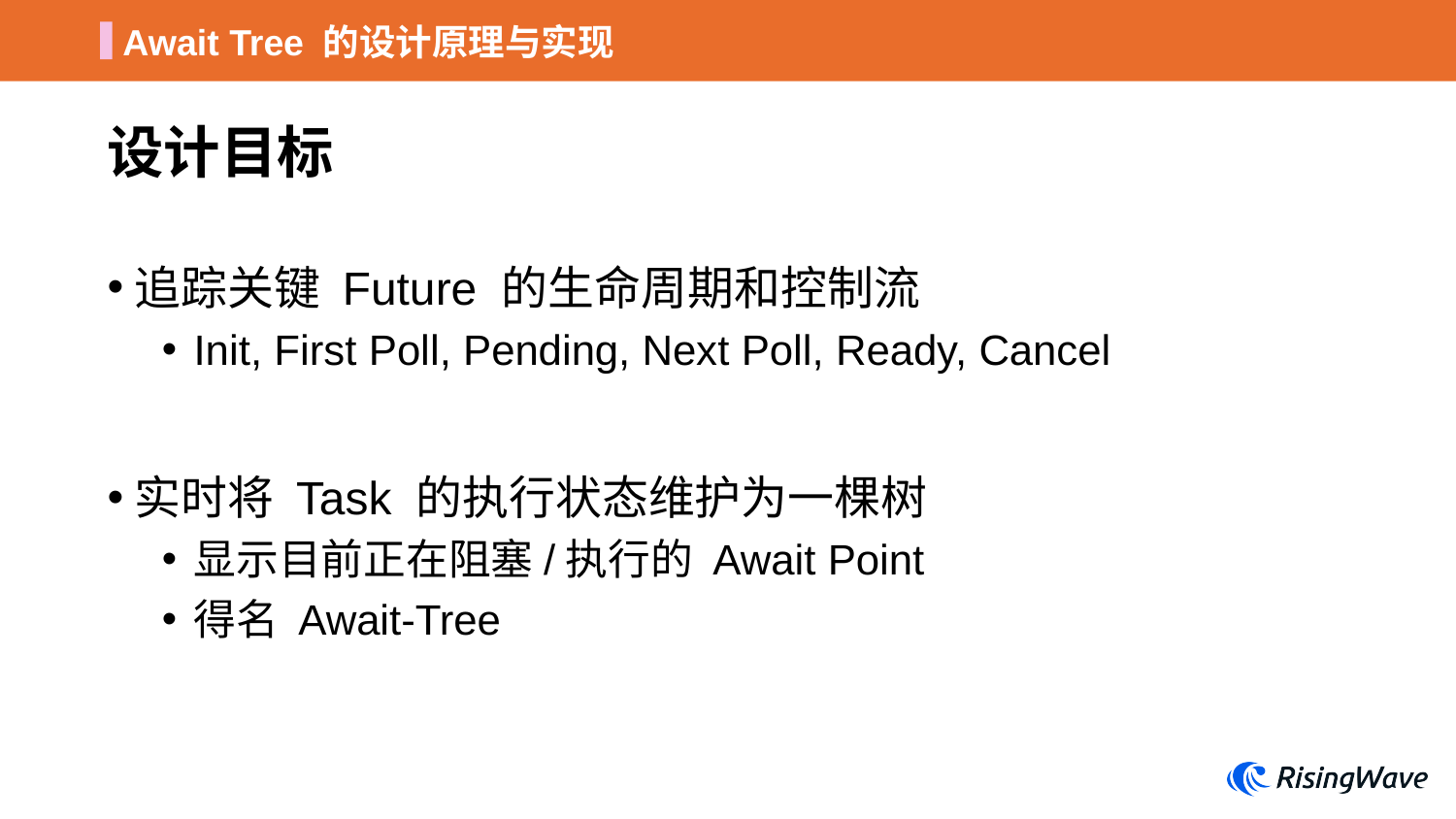

Await Tree 的设计原理与实现
# 设计目标
追踪关键 Future 的生命周期和控制流
Init, First Poll, Pending, Next Poll, Ready, Cancel

实时将 Task 的执行状态维护为一棵树
显示目前正在阻塞/执行的 Await Point
得名 Await-Tree